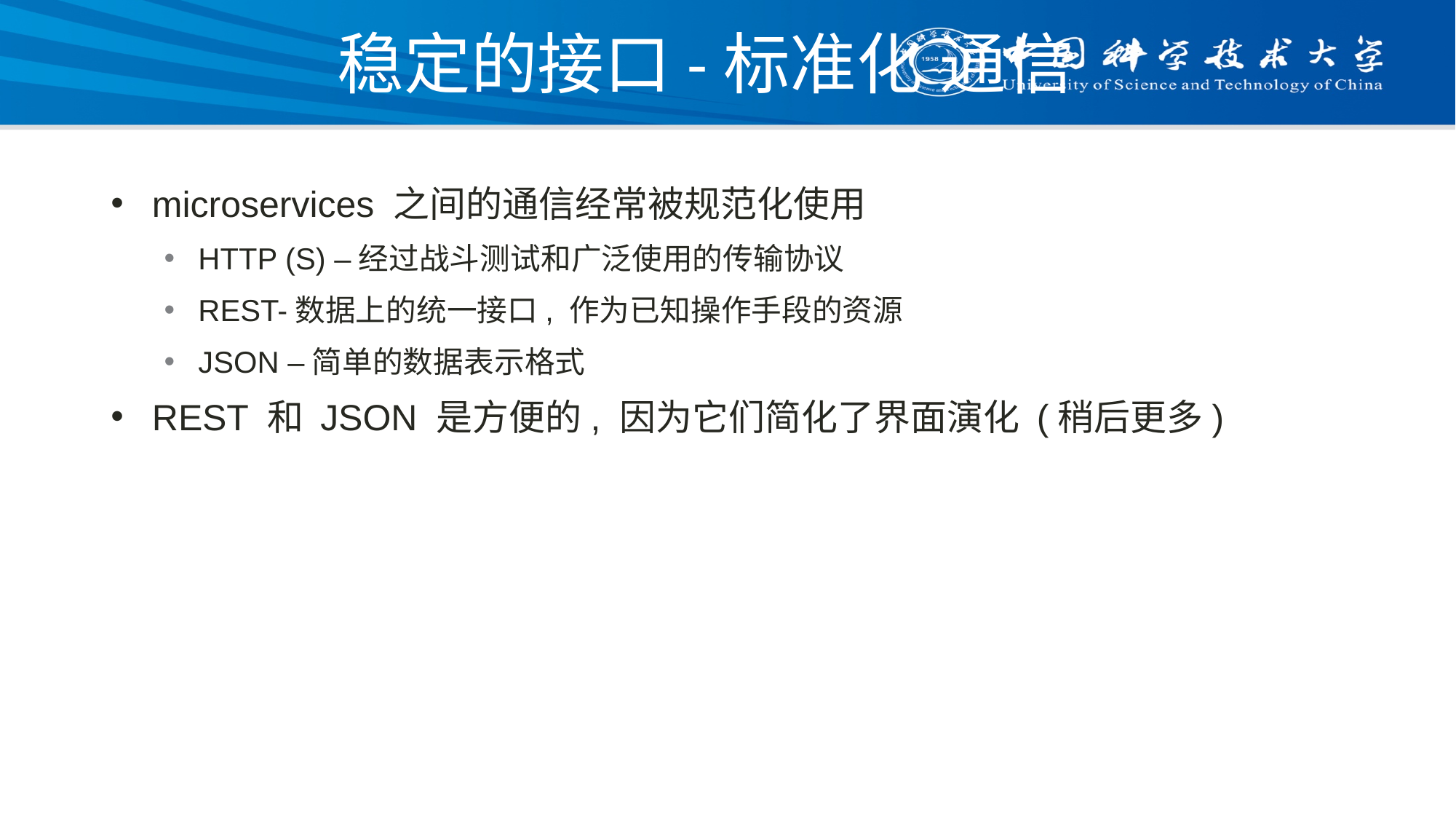

# 稳定的接口-标准化 通信
microservices 之间的通信经常被规范化使用
HTTP (S) –经过战斗测试和广泛使用的传输协议
REST-数据上的统一接口, 作为已知操作手段的资源
JSON –简单的数据表示格式
REST 和 JSON 是方便的, 因为它们简化了界面演化 (稍后更多)